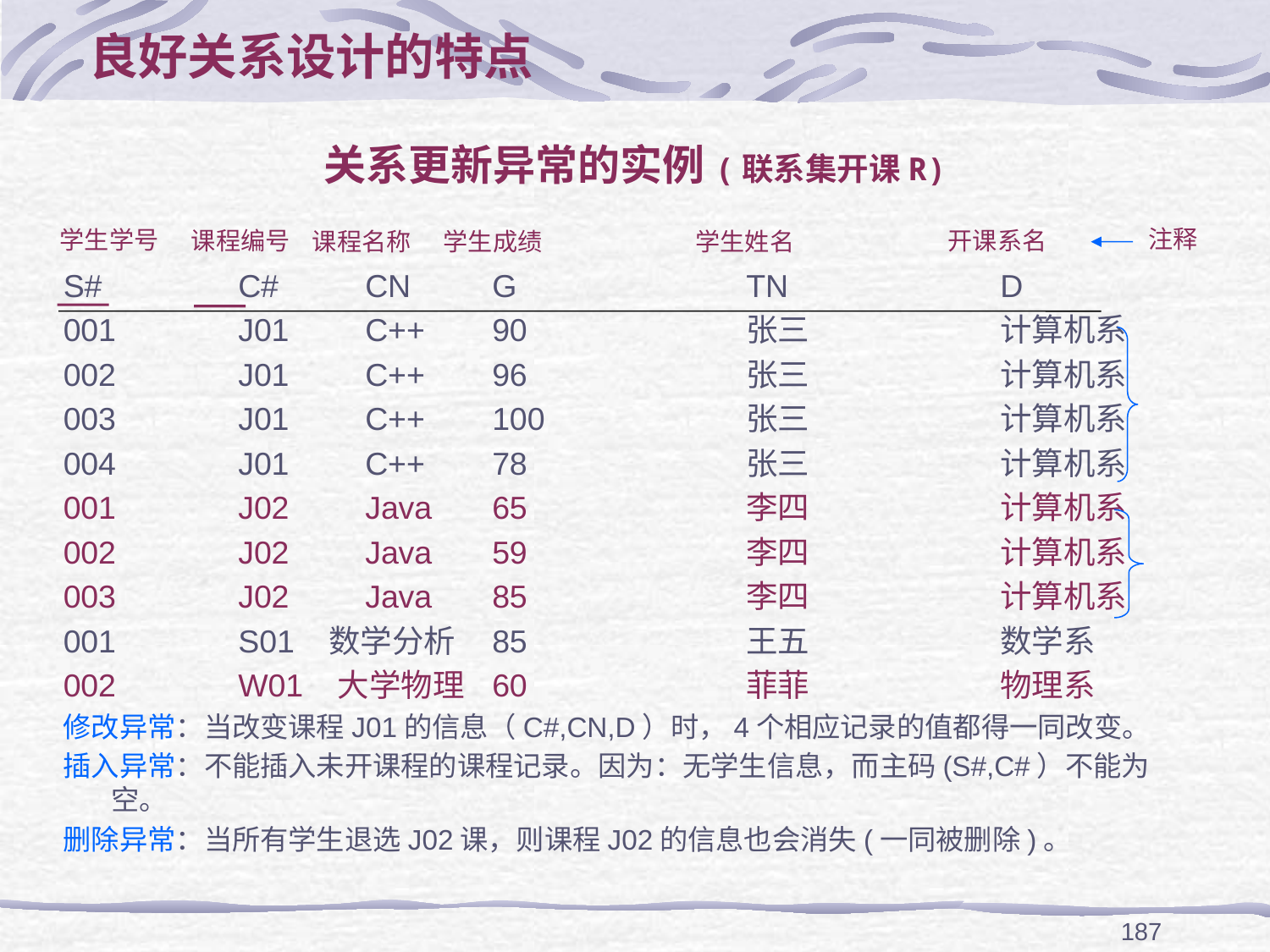

良好关系设计的特点
# 关系更新异常的实例(联系集开课R)
注释
学生学号
课程编号
开课系名
学生成绩
学生姓名
课程名称

S#		C#	CN	G		TN		D
001	J01	C++	90		张三		计算机系
002	J01	C++	96		张三		计算机系
003	J01	C++	100		张三		计算机系
004	J01	C++	78		张三		计算机系
001	J02	Java	65		李四		计算机系
002	J02	Java 	59		李四		计算机系
003	J02	Java 	85		李四		计算机系
001	S01   数学分析	85		王五		数学系
002	W01   大学物理	60		菲菲		物理系
修改异常：当改变课程J01的信息（C#,CN,D）时，4个相应记录的值都得一同改变。
插入异常：不能插入未开课程的课程记录。因为：无学生信息，而主码(S#,C#）不能为空。
删除异常：当所有学生退选J02课，则课程J02的信息也会消失(一同被删除)。

187